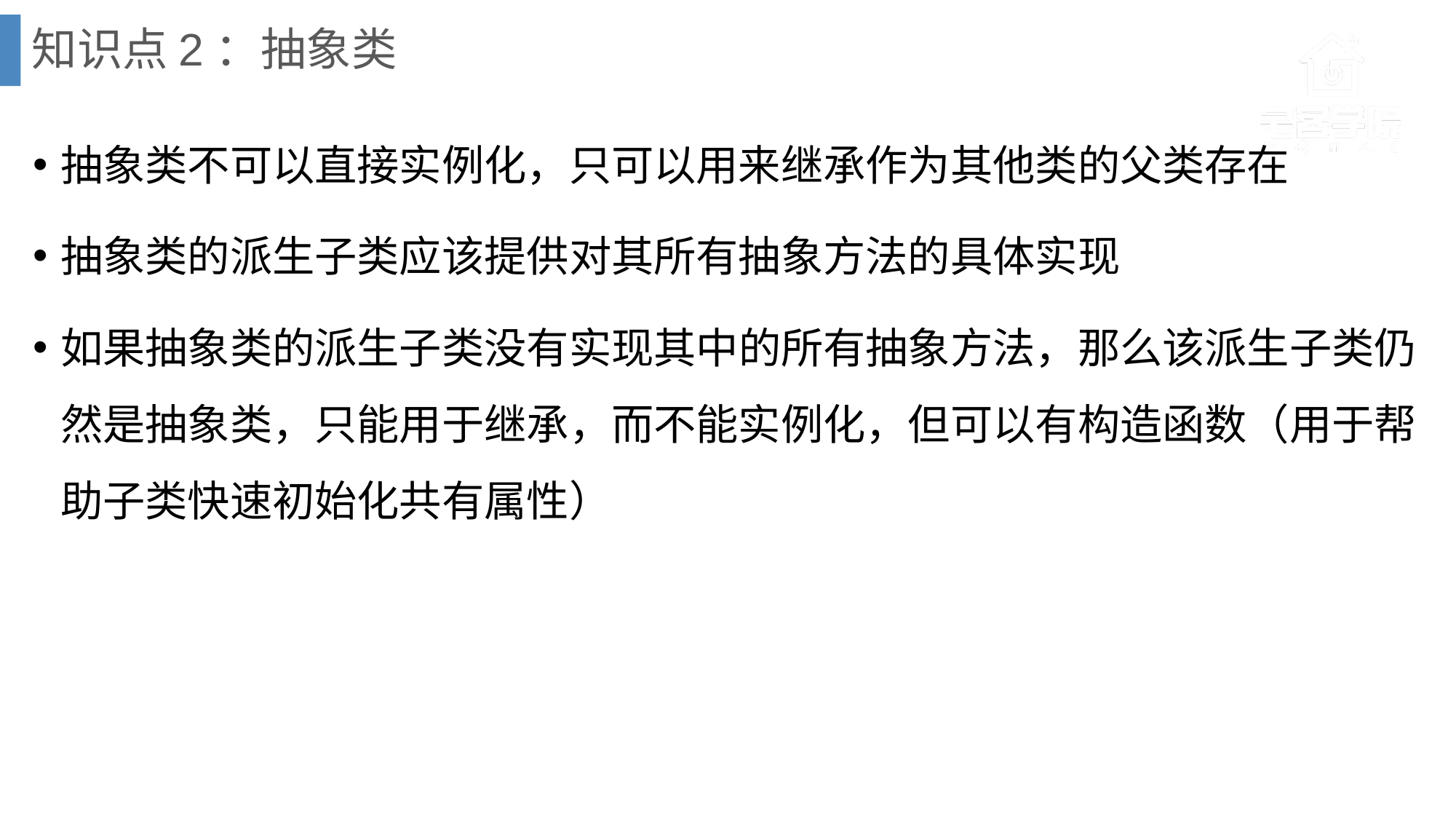

# 知识点2：抽象类
抽象类不可以直接实例化，只可以用来继承作为其他类的父类存在
抽象类的派生子类应该提供对其所有抽象方法的具体实现
如果抽象类的派生子类没有实现其中的所有抽象方法，那么该派生子类仍然是抽象类，只能用于继承，而不能实例化，但可以有构造函数（用于帮助子类快速初始化共有属性）